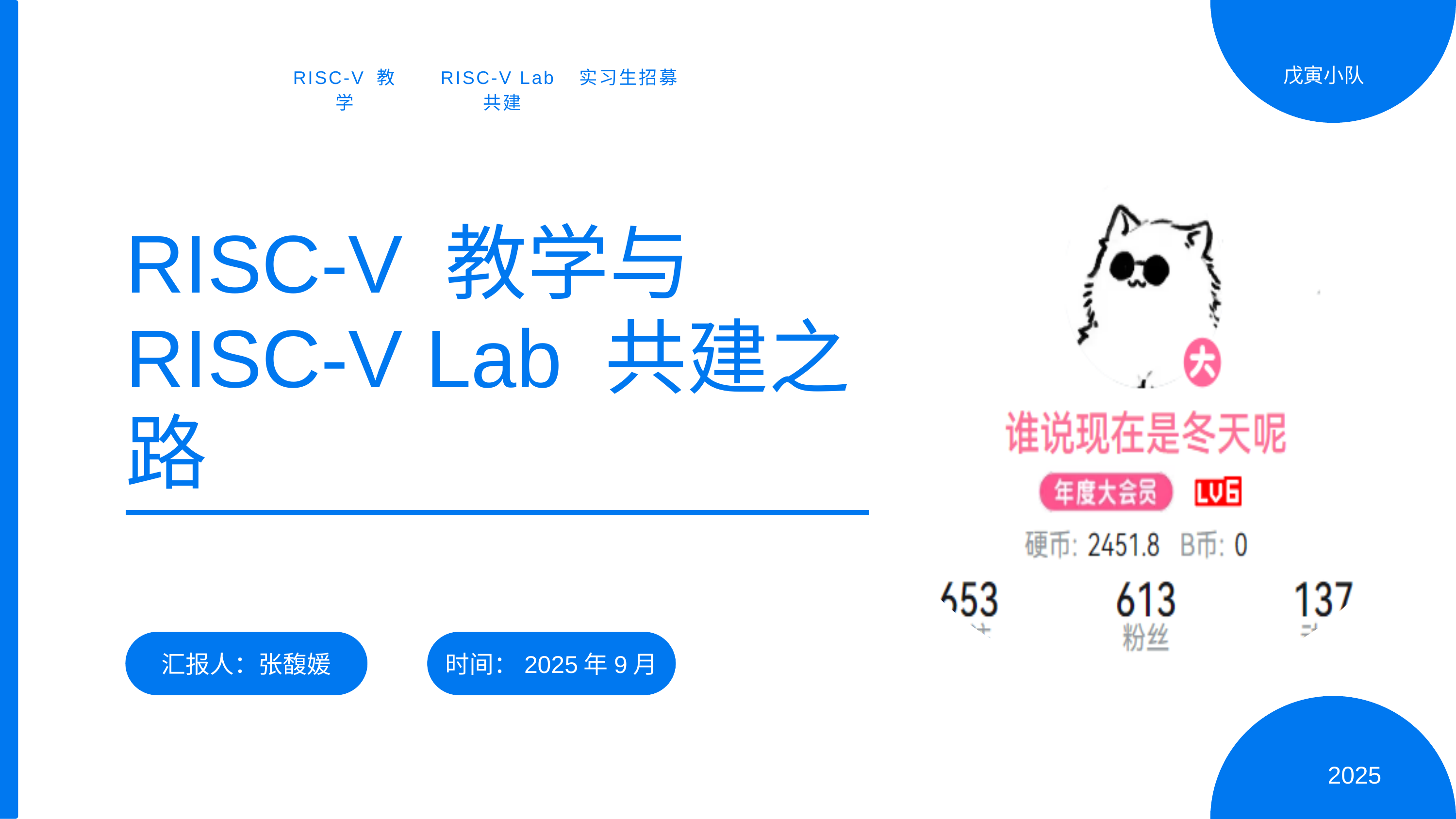

RISC-V 教学
RISC-V Lab
 共建
实习生招募
戊寅小队

RISC-V 教学与
RISC-V Lab 共建之路

汇报人：张馥媛
时间：2025年9月

2025